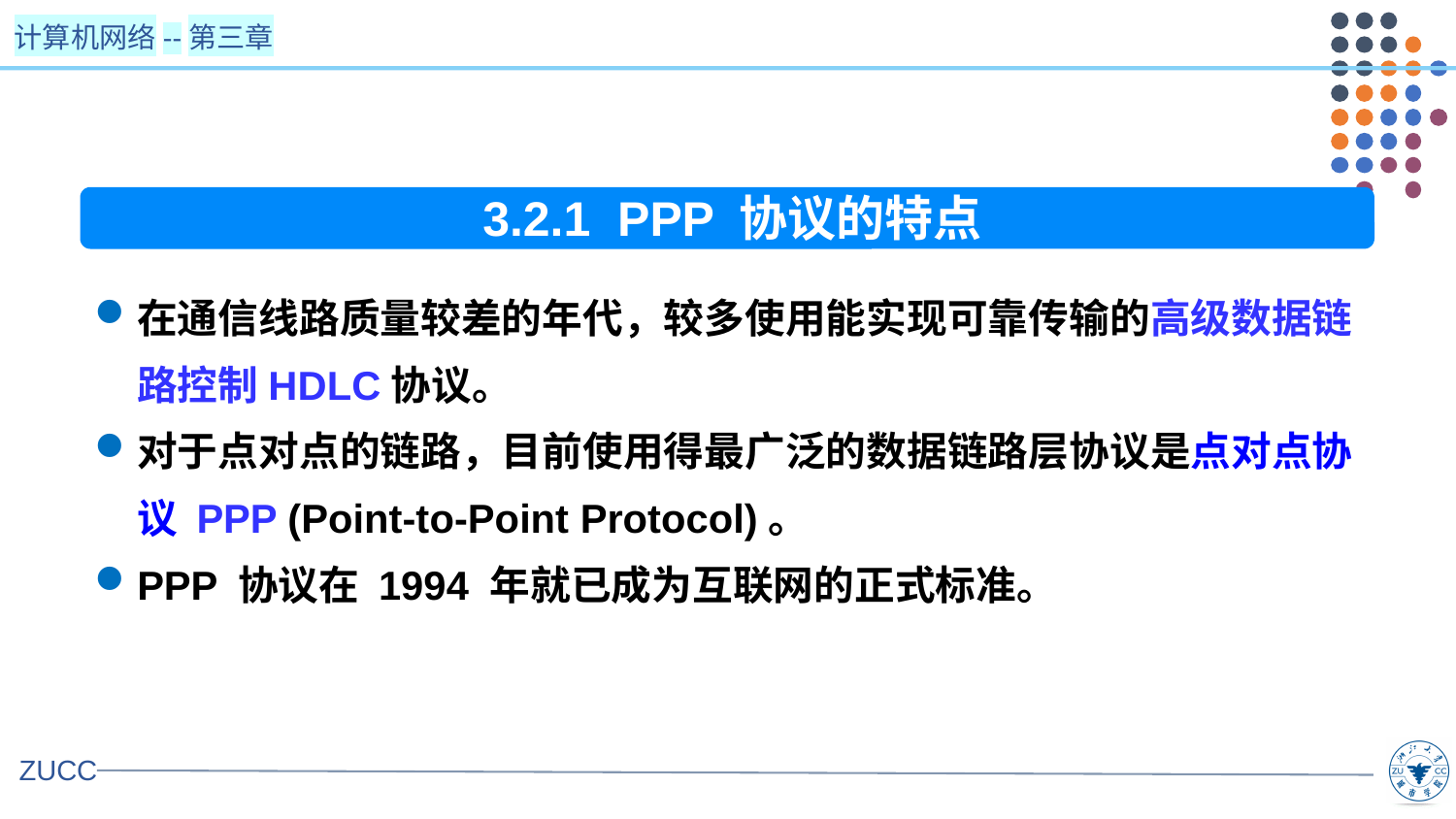

3.2.1  PPP 协议的特点

在通信线路质量较差的年代，较多使用能实现可靠传输的高级数据链路控制HDLC协议。
对于点对点的链路，目前使用得最广泛的数据链路层协议是点对点协议 PPP (Point-to-Point Protocol)。
PPP 协议在 1994 年就已成为互联网的正式标准。